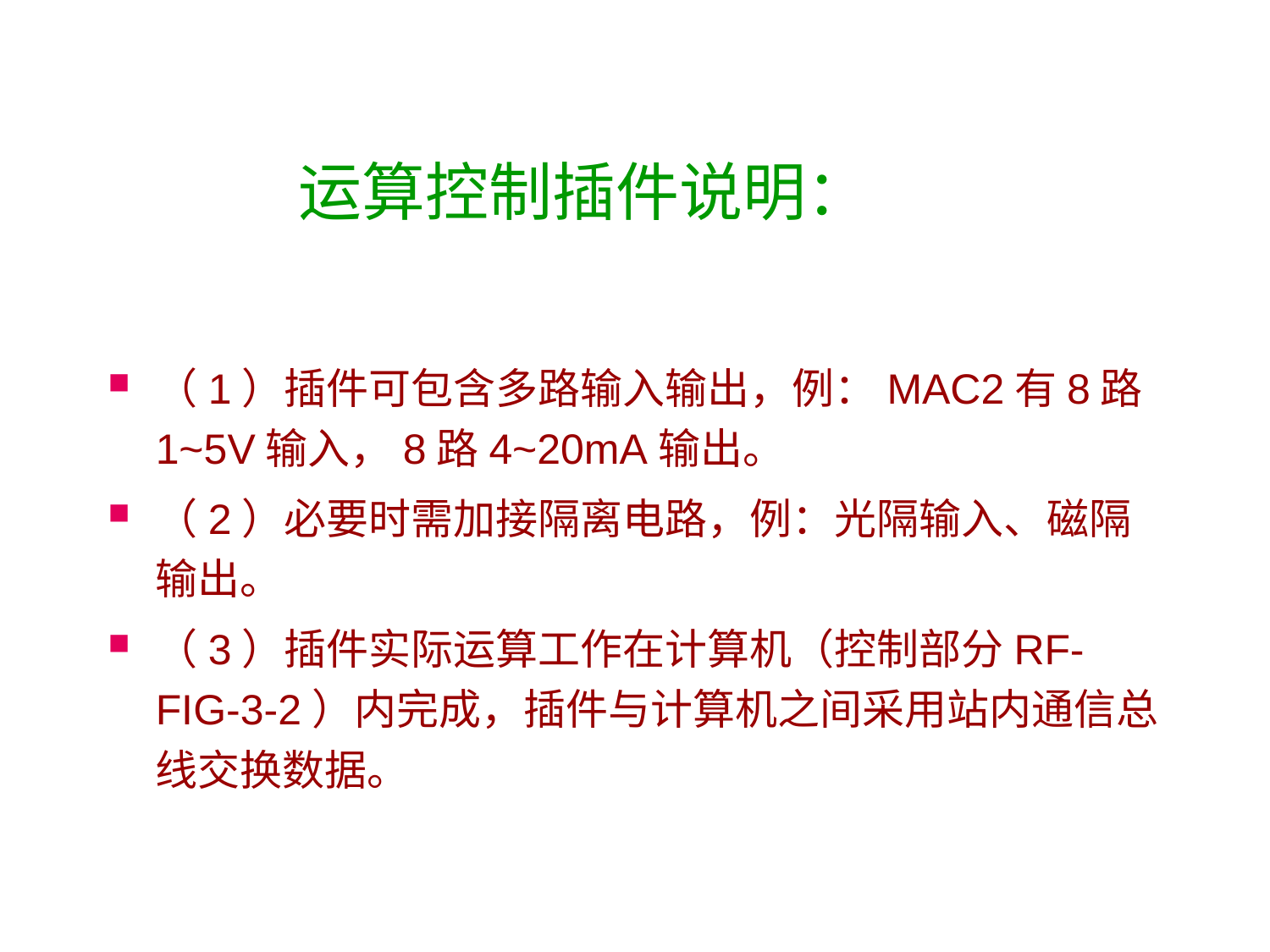

# 运算控制插件说明：

（1）插件可包含多路输入输出，例：MAC2有8路1~5V输入，8路4~20mA输出。
（2）必要时需加接隔离电路，例：光隔输入、磁隔输出。
（3）插件实际运算工作在计算机（控制部分RF-FIG-3-2）内完成，插件与计算机之间采用站内通信总线交换数据。